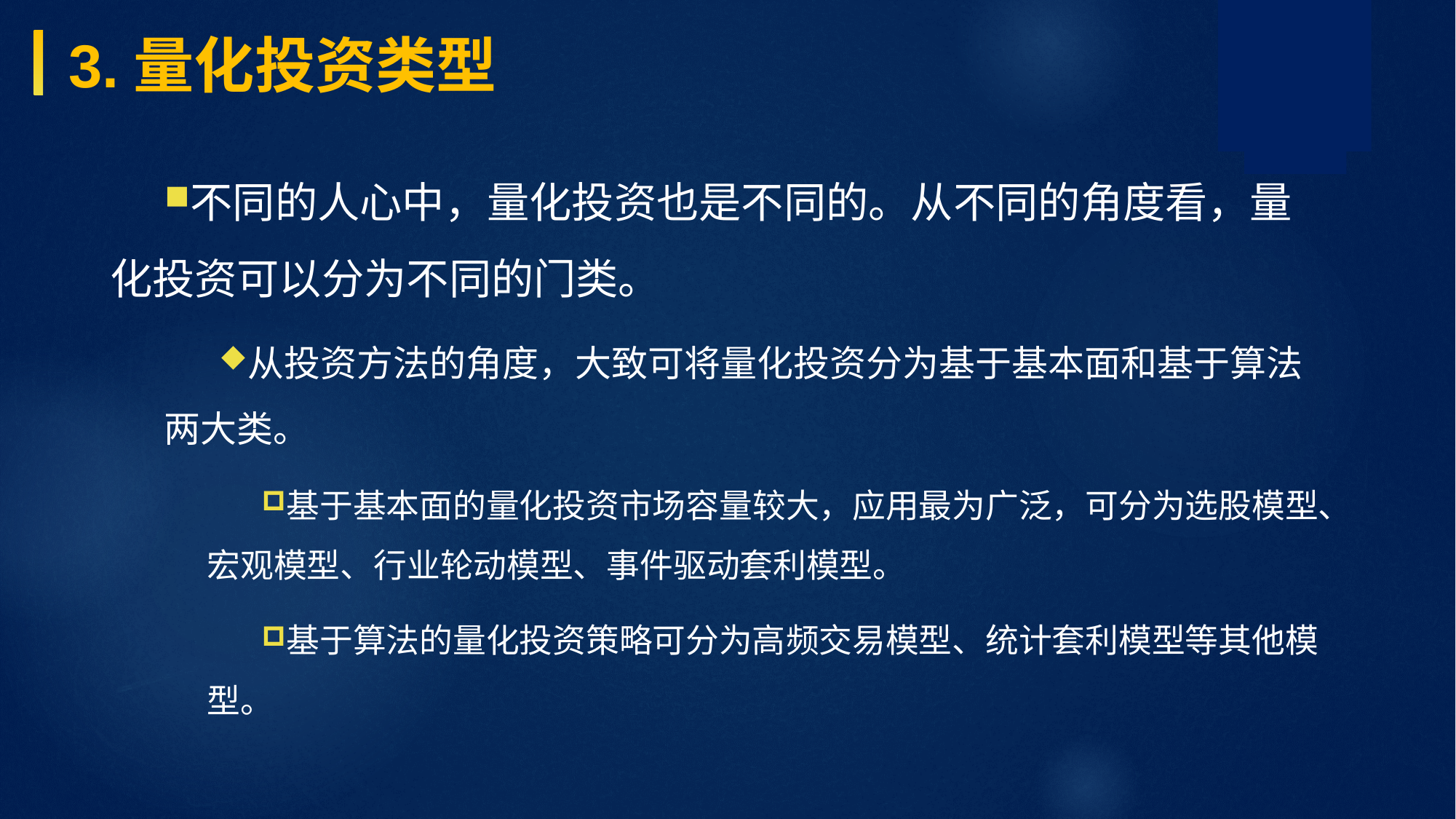

3.量化投资类型
不同的人心中，量化投资也是不同的。从不同的角度看，量化投资可以分为不同的门类。
从投资方法的角度，大致可将量化投资分为基于基本面和基于算法两大类。
基于基本面的量化投资市场容量较大，应用最为广泛，可分为选股模型、宏观模型、行业轮动模型、事件驱动套利模型。
基于算法的量化投资策略可分为高频交易模型、统计套利模型等其他模型。